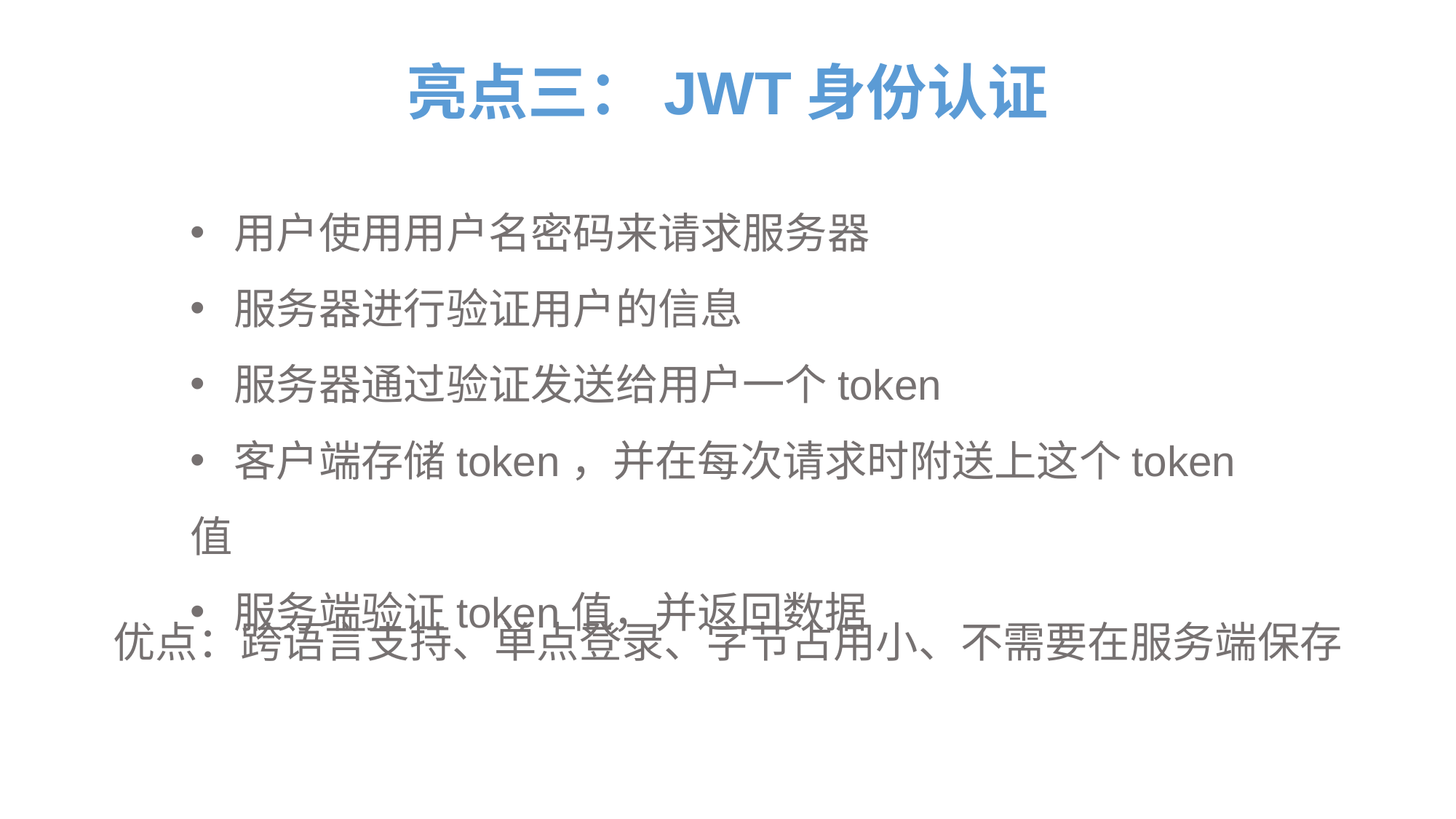

亮点三：JWT身份认证
  用户使用用户名密码来请求服务器
  服务器进行验证用户的信息
  服务器通过验证发送给用户一个token
  客户端存储token，并在每次请求时附送上这个token值
  服务端验证token值，并返回数据
优点：跨语言支持、单点登录、字节占用小、不需要在服务端保存